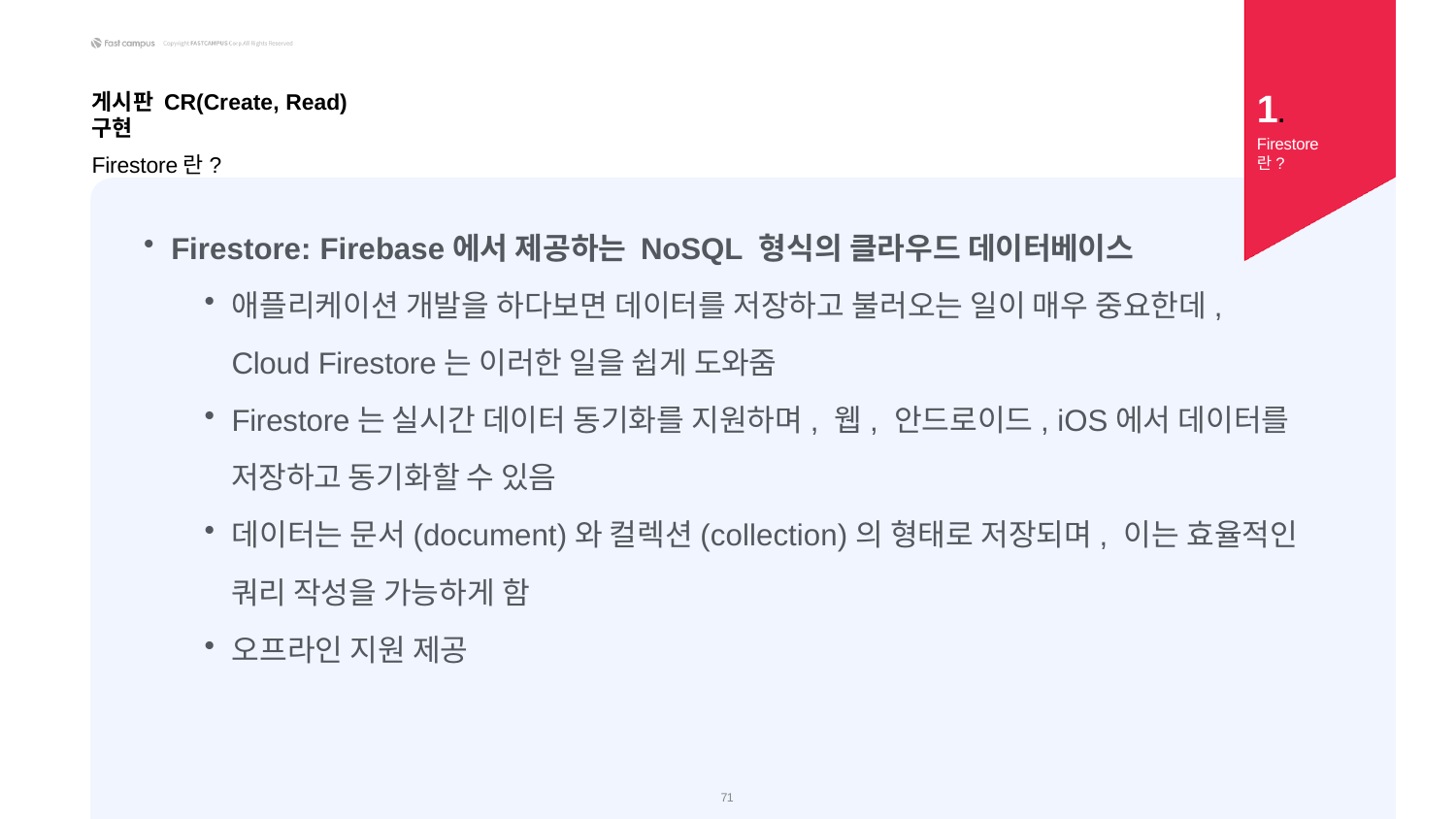

1.
Firestore란?
게시판 CR(Create, Read) 구현
Firestore란?
Firestore: Firebase에서 제공하는 NoSQL 형식의 클라우드 데이터베이스
애플리케이션 개발을 하다보면 데이터를 저장하고 불러오는 일이 매우 중요한데, Cloud Firestore는 이러한 일을 쉽게 도와줌
Firestore는 실시간 데이터 동기화를 지원하며, 웹, 안드로이드, iOS에서 데이터를 저장하고 동기화할 수 있음
데이터는 문서(document)와 컬렉션(collection)의 형태로 저장되며, 이는 효율적인 쿼리 작성을 가능하게 함
오프라인 지원 제공
71